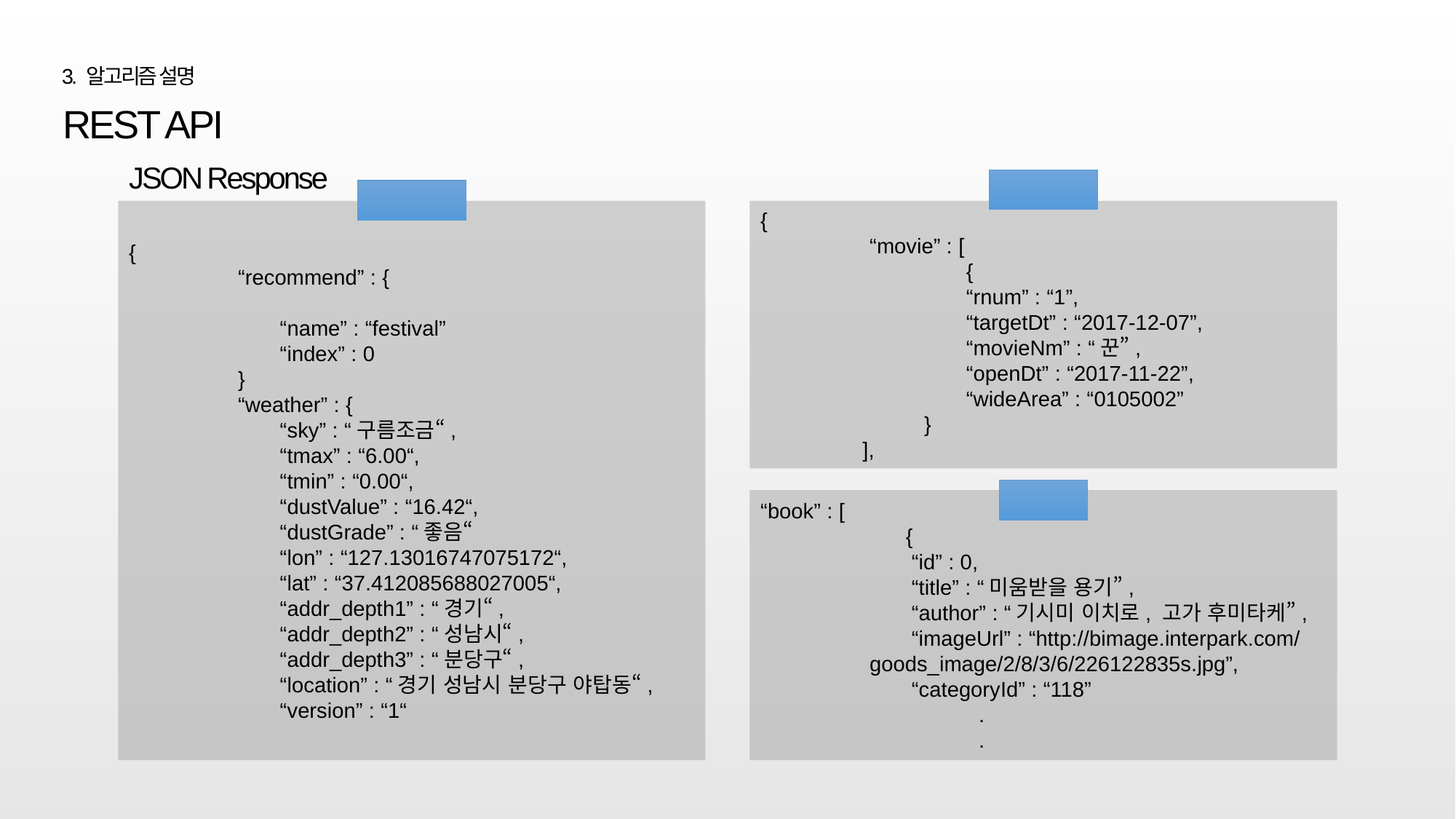

3. 알고리즘 설명
REST API
JSON Response
{
	“recommend” : {

	       “name” : “festival”
	       “index” : 0
	}
	“weather” : {
 	       “sky” : “구름조금“,
 	       “tmax” : “6.00“,
 	       “tmin” : “0.00“,
 	       “dustValue” : “16.42“,
 	       “dustGrade” : “좋음“
 	       “lon” : “127.13016747075172“,
 	       “lat” : “37.412085688027005“,
 	       “addr_depth1” : “경기“,
 	       “addr_depth2” : “성남시“,
 	       “addr_depth3” : “분당구“,
 	       “location” : “경기 성남시 분당구 야탑동“,
 	       “version” : “1“
{
	“movie” : [
	       {
	       “rnum” : “1”,
	       “targetDt” : “2017-12-07”,
	       “movieNm” : “꾼”,
	       “openDt” : “2017-11-22”,
	       “wideArea” : “0105002”
	}
                 ],
“book” : [
 	      {
	       “id” : 0,
	       “title” : “미움받을 용기”,
	       “author” : “기시미 이치로, 고가 후미타케”,
	       “imageUrl” : “http://bimage.interpark.com/
	goods_image/2/8/3/6/226122835s.jpg”,
	       “categoryId” : “118”
		.
		.
영화 정보
날씨 정보
책 정보